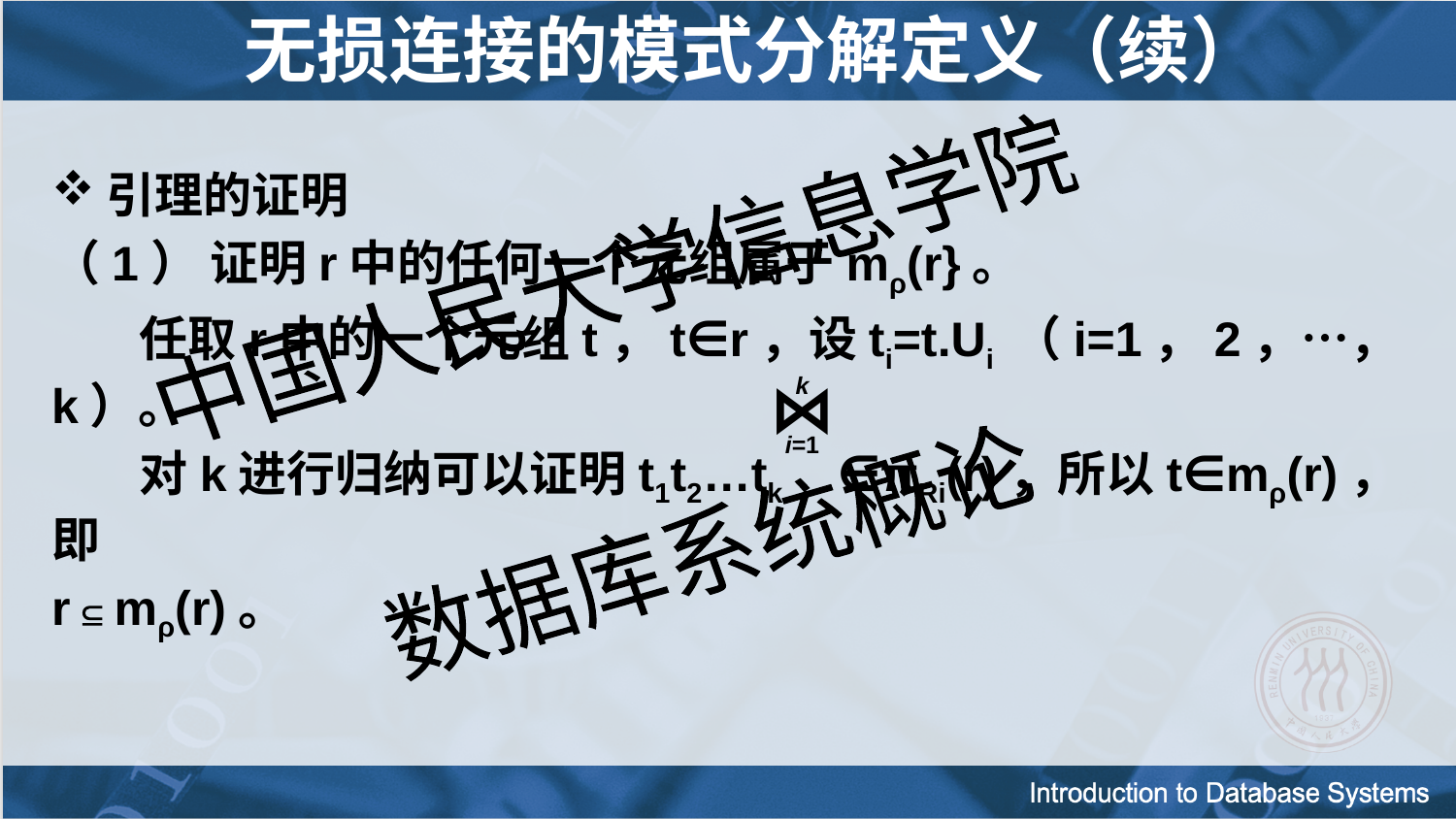

# 无损连接的模式分解定义（续）
引理的证明
（1） 证明r中的任何一个元组属于mρ(r}。
       任取r中的一个元组t，t∈r，设ti=t.Ui （i=1，2，…， k）。
       对k进行归纳可以证明t1t2…tk       ∈πRi(r)，所以t∈mρ(r)，即
r ⊆ mρ(r)。
     k
  ⋈
     i=1